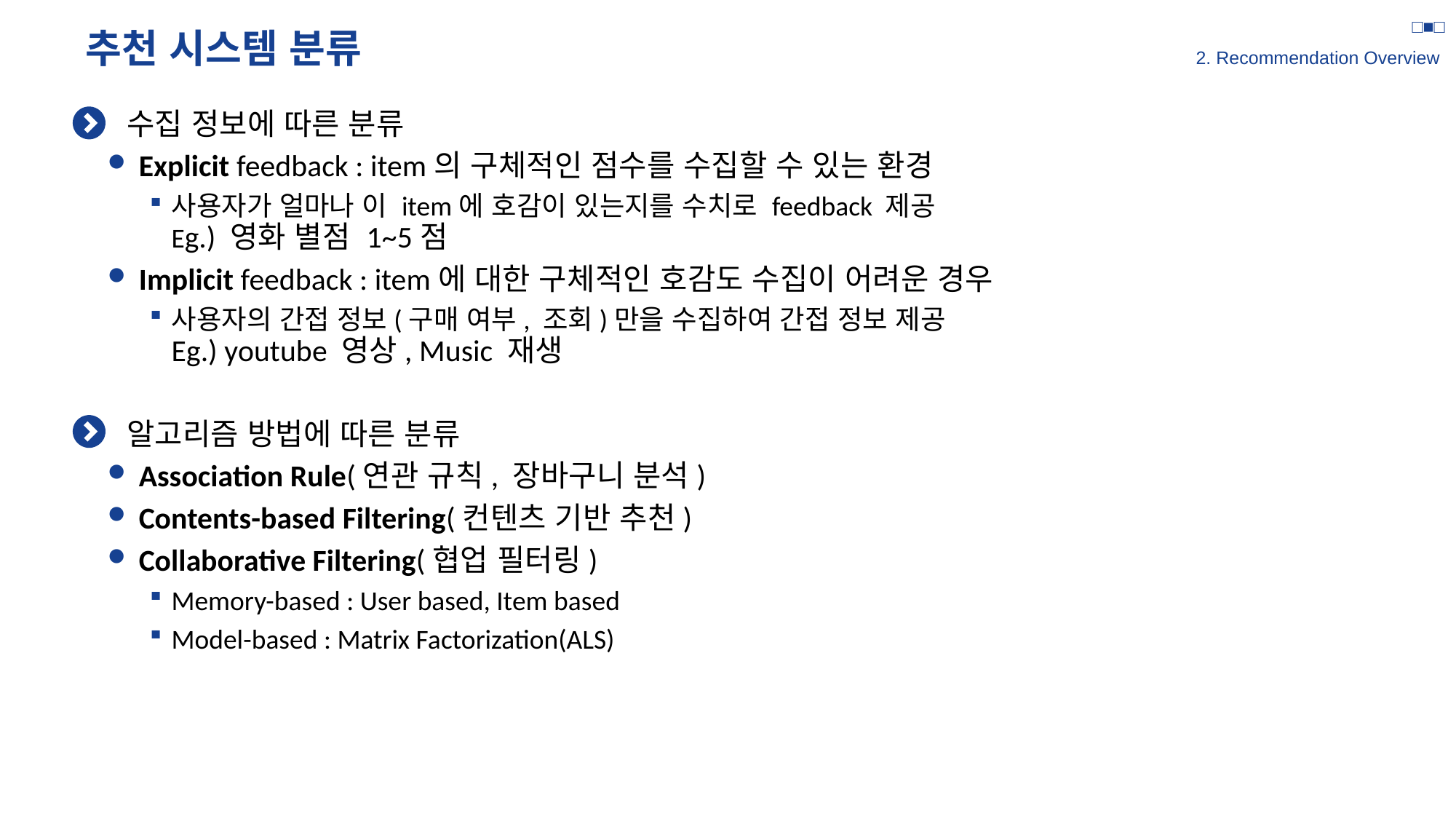

□■□
2. Recommendation Overview
# 추천 시스템 분류

수집 정보에 따른 분류
Explicit feedback : item의 구체적인 점수를 수집할 수 있는 환경
사용자가 얼마나 이 item에 호감이 있는지를 수치로 feedback 제공
Eg.) 영화 별점 1~5점
Implicit feedback : item에 대한 구체적인 호감도 수집이 어려운 경우
사용자의 간접 정보(구매 여부, 조회)만을 수집하여 간접 정보 제공
Eg.) youtube 영상, Music 재생

알고리즘 방법에 따른 분류
Association Rule(연관 규칙, 장바구니 분석)
Contents-based Filtering(컨텐츠 기반 추천)
Collaborative Filtering(협업 필터링)
Memory-based : User based, Item based
Model-based : Matrix Factorization(ALS)